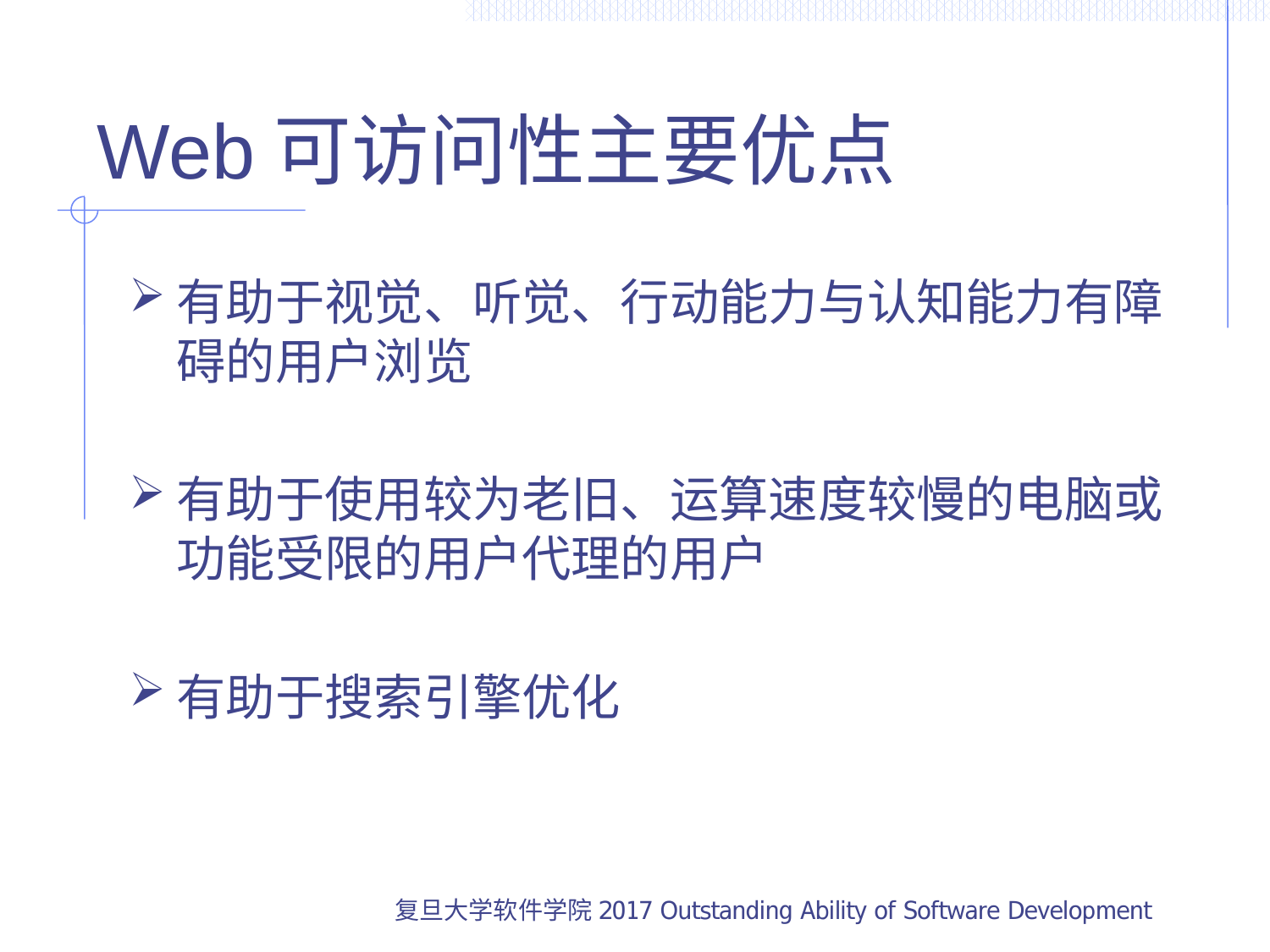

# Web可访问性主要优点
有助于视觉、听觉、行动能力与认知能力有障碍的用户浏览

有助于使用较为老旧、运算速度较慢的电脑或功能受限的用户代理的用户

有助于搜索引擎优化